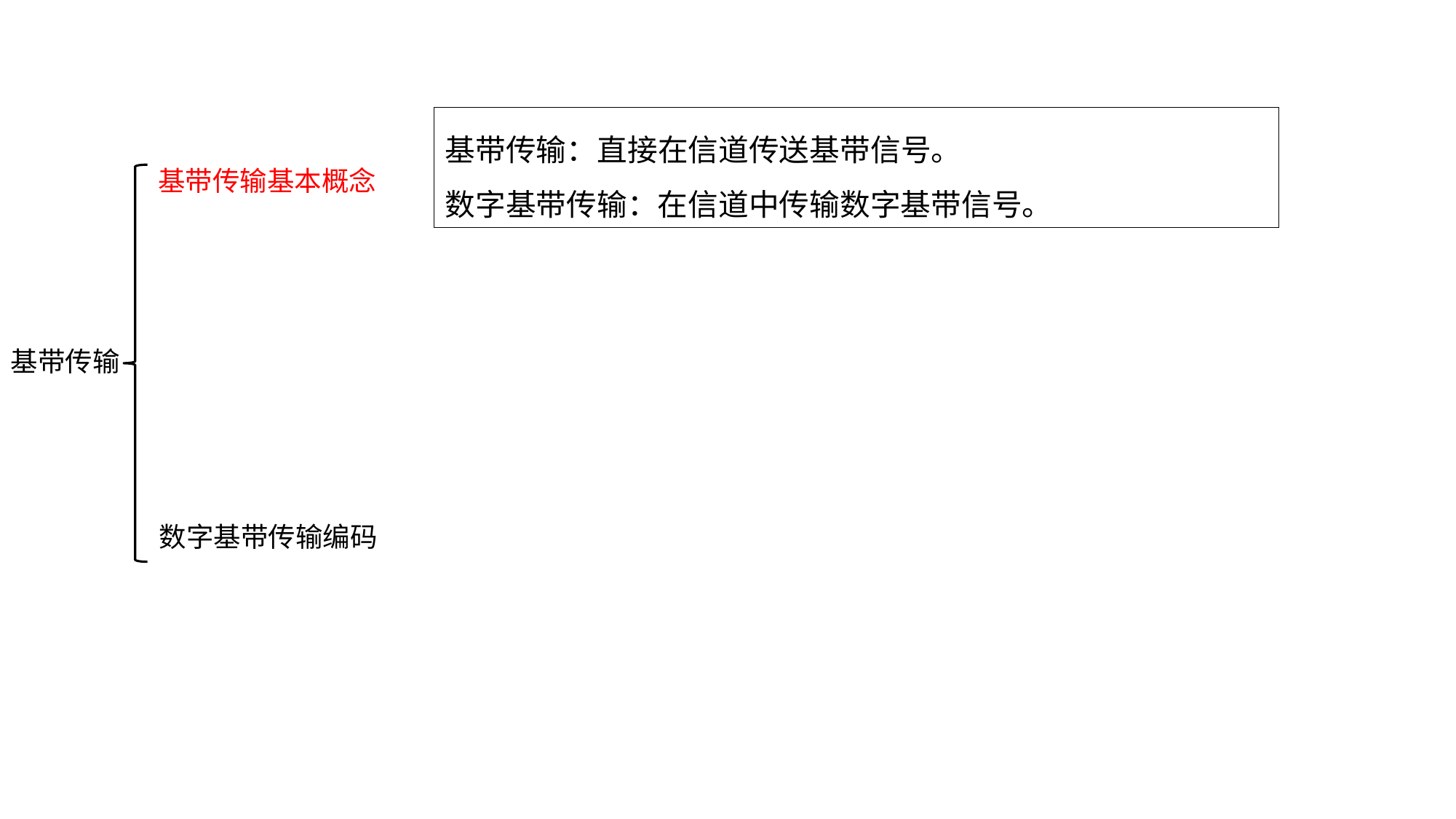

基带传输：直接在信道传送基带信号。
数字基带传输：在信道中传输数字基带信号。
基带传输基本概念

基带传输
数字基带传输编码